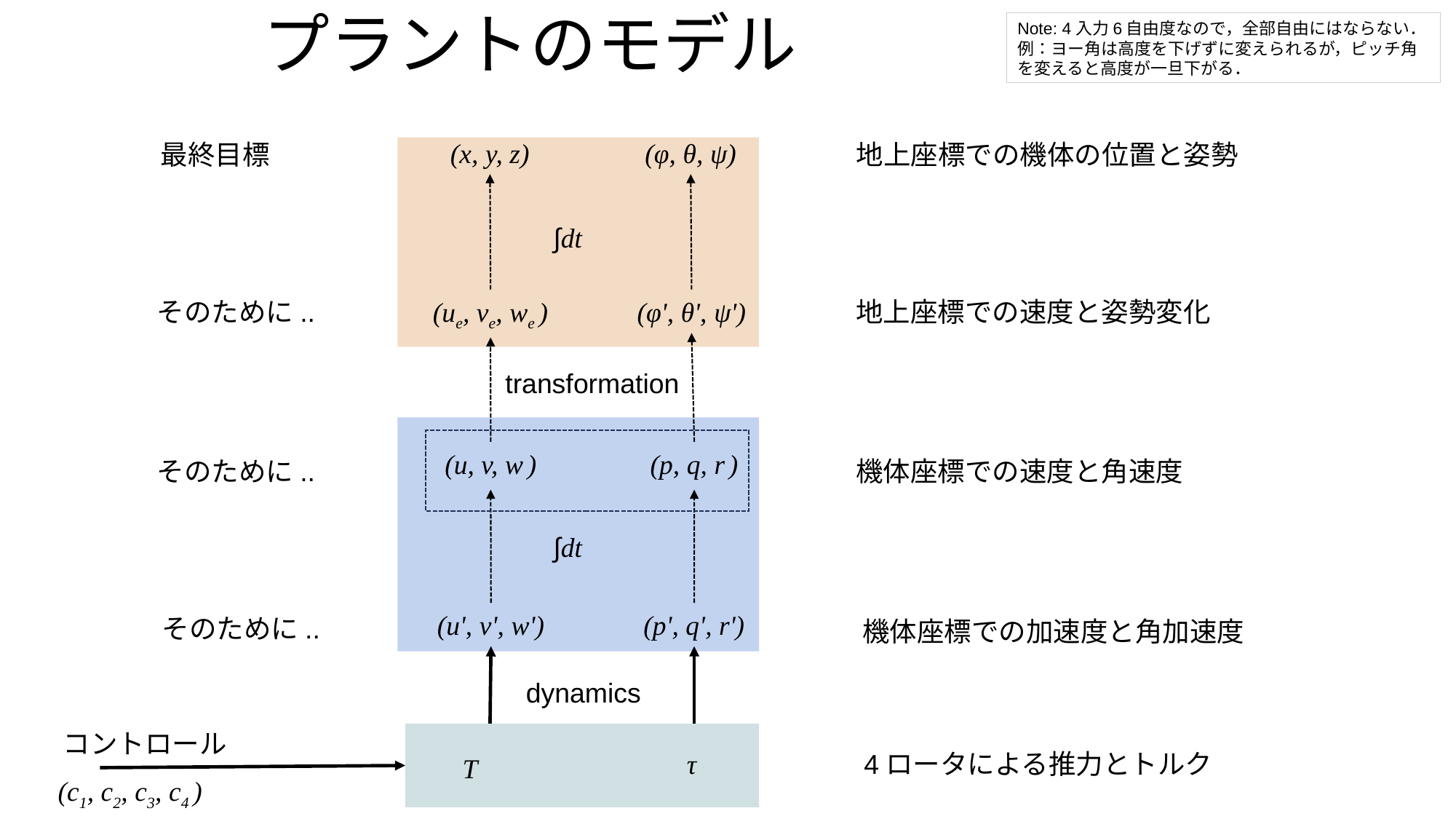

プラントのモデル
Note: 4入力6自由度なので，全部自由にはならない．
例：ヨー角は高度を下げずに変えられるが，ピッチ角を変えると高度が一旦下がる．
(x, y, z)
(φ, θ, ψ)
最終目標
地上座標での機体の位置と姿勢

∫dt
そのために..
(ue, ve, we )
(φ', θ', ψ')
地上座標での速度と姿勢変化
transformation

(u, v, w )
(p, q, r )
そのために..
機体座標での速度と角速度

∫dt
(u', v', w')
(p', q', r')
そのために..
機体座標での加速度と角加速度
dynamics
コントロール

τ
4ロータによる推力とトルク
T
(c1, c2, c3, c4 )